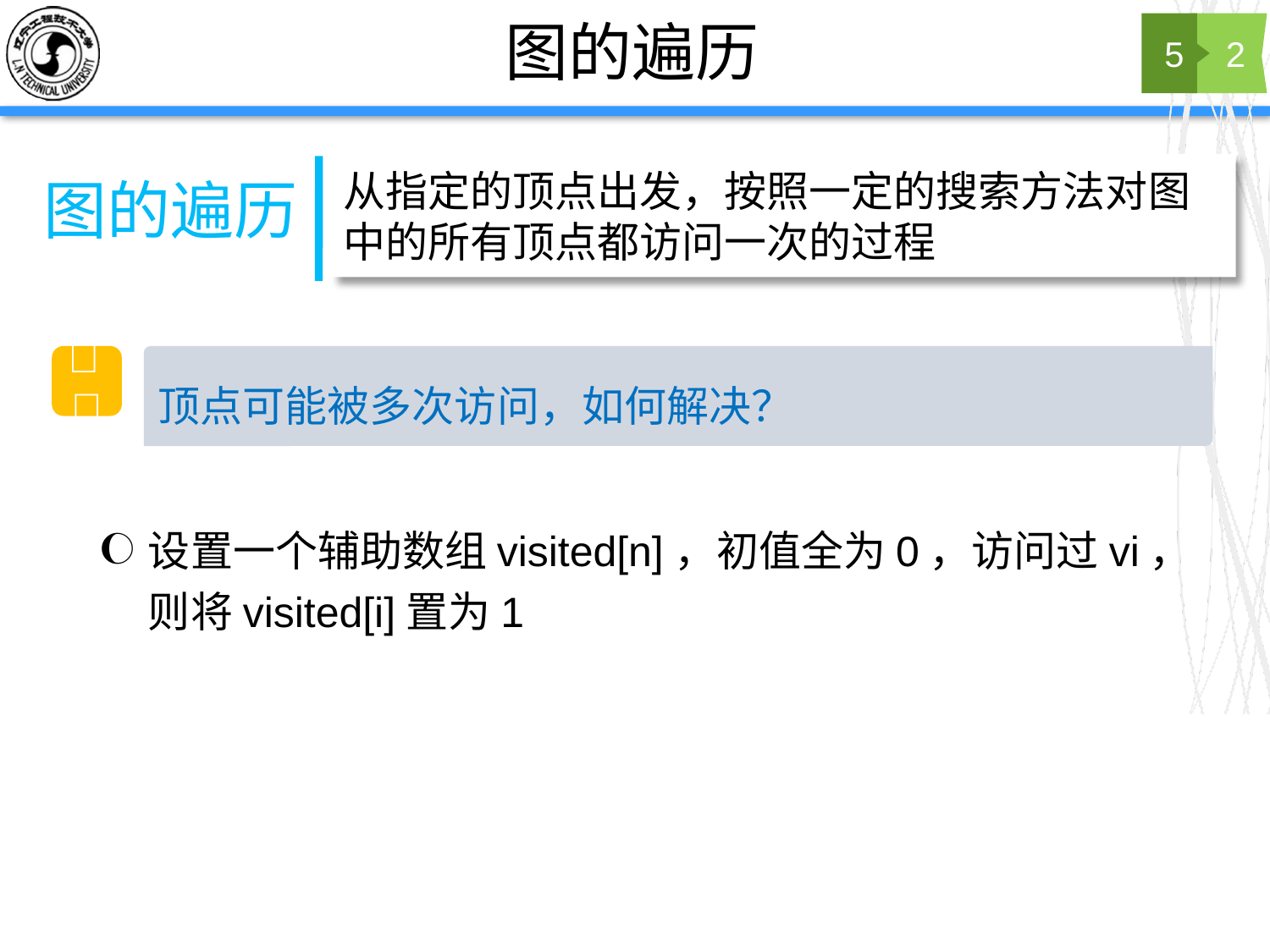

# 图的遍历
5
2
从指定的顶点出发，按照一定的搜索方法对图中的所有顶点都访问一次的过程
图的遍历
💭
顶点可能被多次访问，如何解决？
设置一个辅助数组visited[n]，初值全为0，访问过vi，则将visited[i]置为1